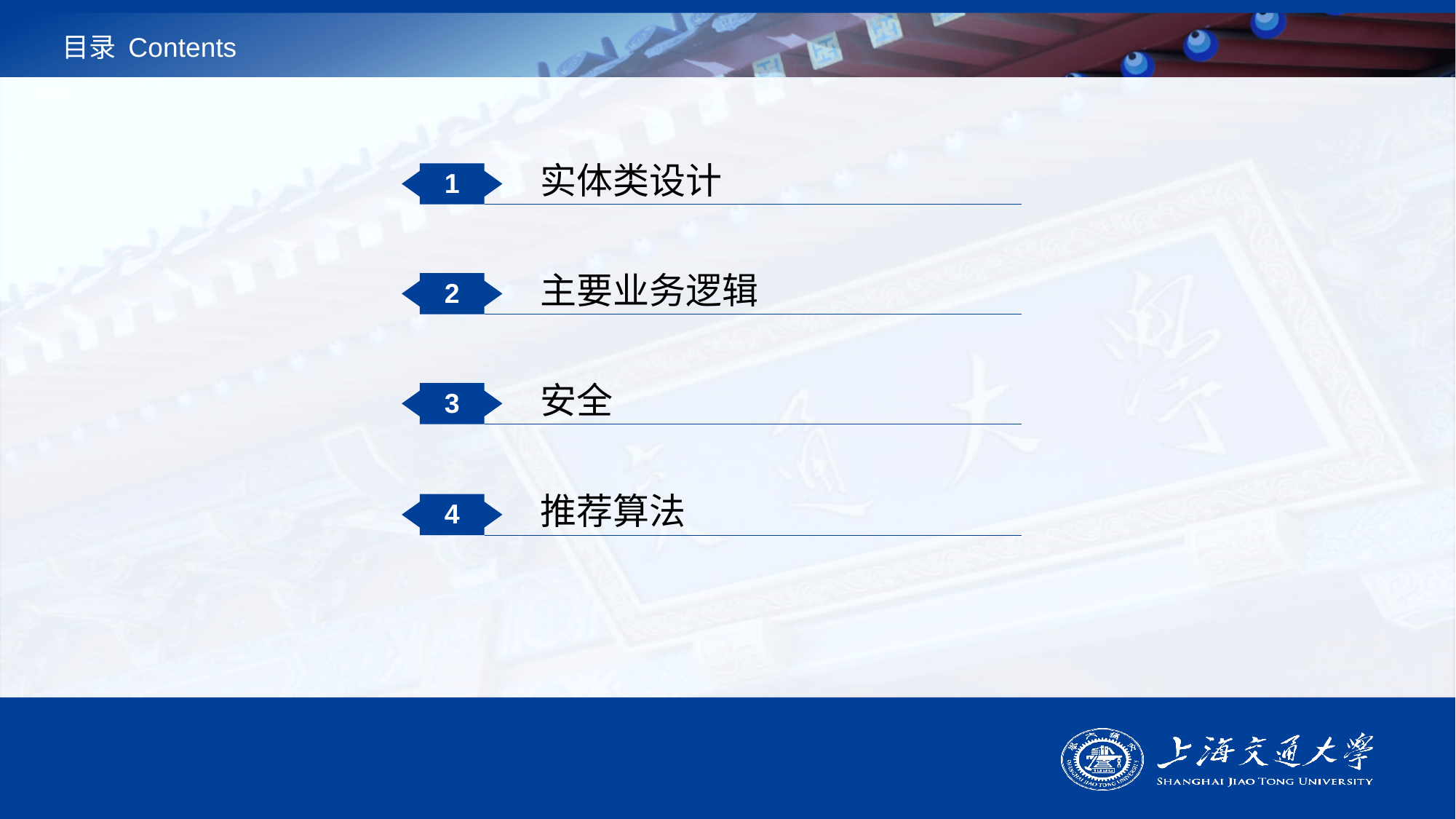

# 目录 Contents
实体类设计
1

主要业务逻辑
2

安全
3

推荐算法
4